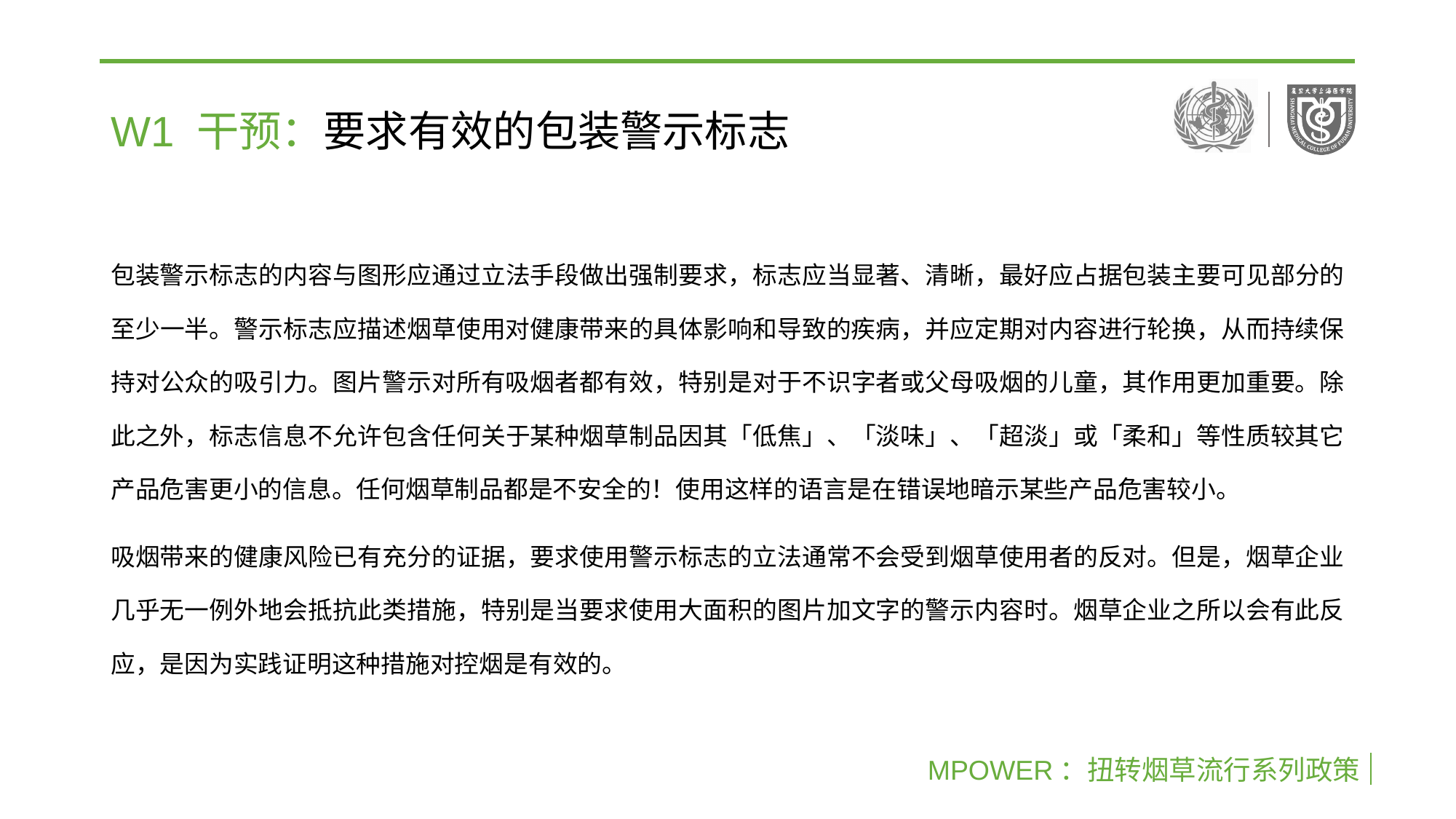

W1 干预：要求有效的包装警示标志
包装警示标志的内容与图形应通过立法手段做出强制要求，标志应当显著、清晰，最好应占据包装主要可见部分的至少一半。警示标志应描述烟草使用对健康带来的具体影响和导致的疾病，并应定期对内容进行轮换，从而持续保持对公众的吸引力。图片警示对所有吸烟者都有效，特别是对于不识字者或父母吸烟的儿童，其作用更加重要。除此之外，标志信息不允许包含任何关于某种烟草制品因其「低焦」、「淡味」、「超淡」或「柔和」等性质较其它产品危害更小的信息。任何烟草制品都是不安全的！使用这样的语言是在错误地暗示某些产品危害较小。
吸烟带来的健康风险已有充分的证据，要求使用警示标志的立法通常不会受到烟草使用者的反对。但是，烟草企业几乎无一例外地会抵抗此类措施，特别是当要求使用大面积的图片加文字的警示内容时。烟草企业之所以会有此反应，是因为实践证明这种措施对控烟是有效的。